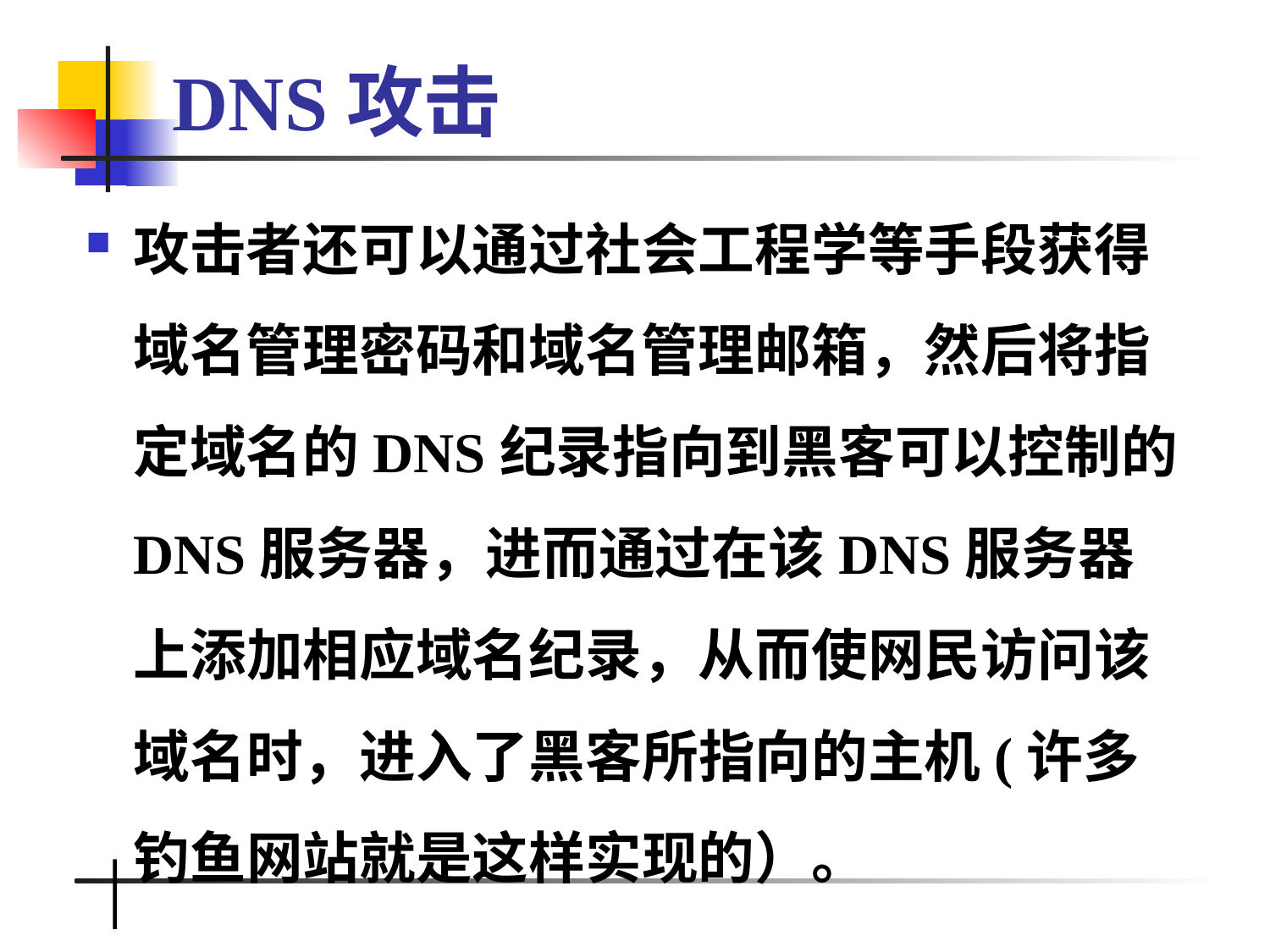

# DNS攻击
攻击者还可以通过社会工程学等手段获得域名管理密码和域名管理邮箱，然后将指定域名的DNS纪录指向到黑客可以控制的DNS服务器，进而通过在该DNS服务器上添加相应域名纪录，从而使网民访问该域名时，进入了黑客所指向的主机(许多钓鱼网站就是这样实现的）。